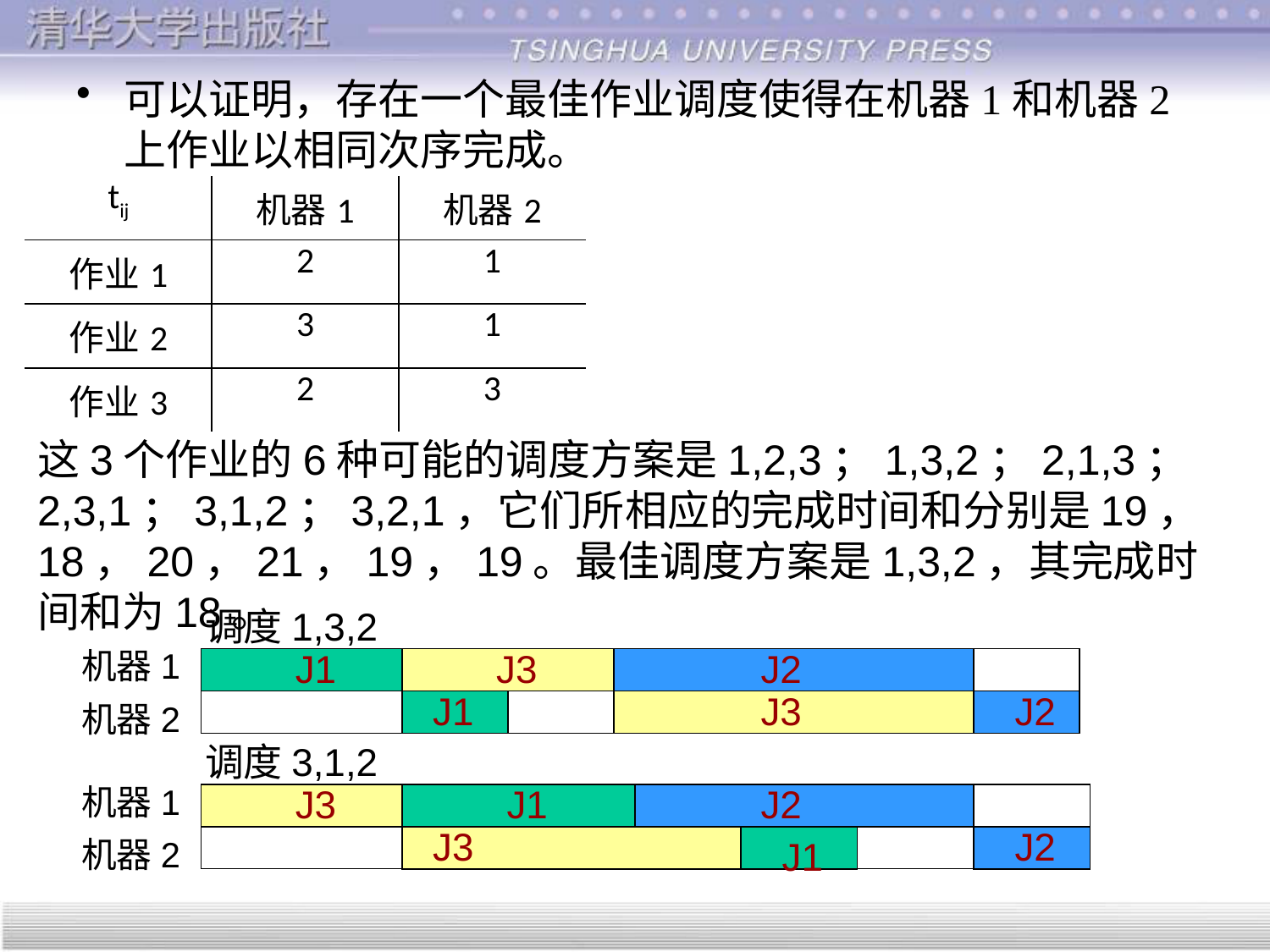

可以证明，存在一个最佳作业调度使得在机器1和机器2上作业以相同次序完成。
| tij | 机器1 | 机器2 |
| --- | --- | --- |
| 作业1 | 2 | 1 |
| 作业2 | 3 | 1 |
| 作业3 | 2 | 3 |
这3个作业的6种可能的调度方案是1,2,3；1,3,2；2,1,3；2,3,1；3,1,2；3,2,1，它们所相应的完成时间和分别是19，18，20，21，19，19。最佳调度方案是1,3,2，其完成时间和为18。
调度1,3,2
机器1
J1
J3
J2

J1
J3
J2
机器2

调度3,1,2
机器1
J3
J1
J2

J3
J2
机器2

J1